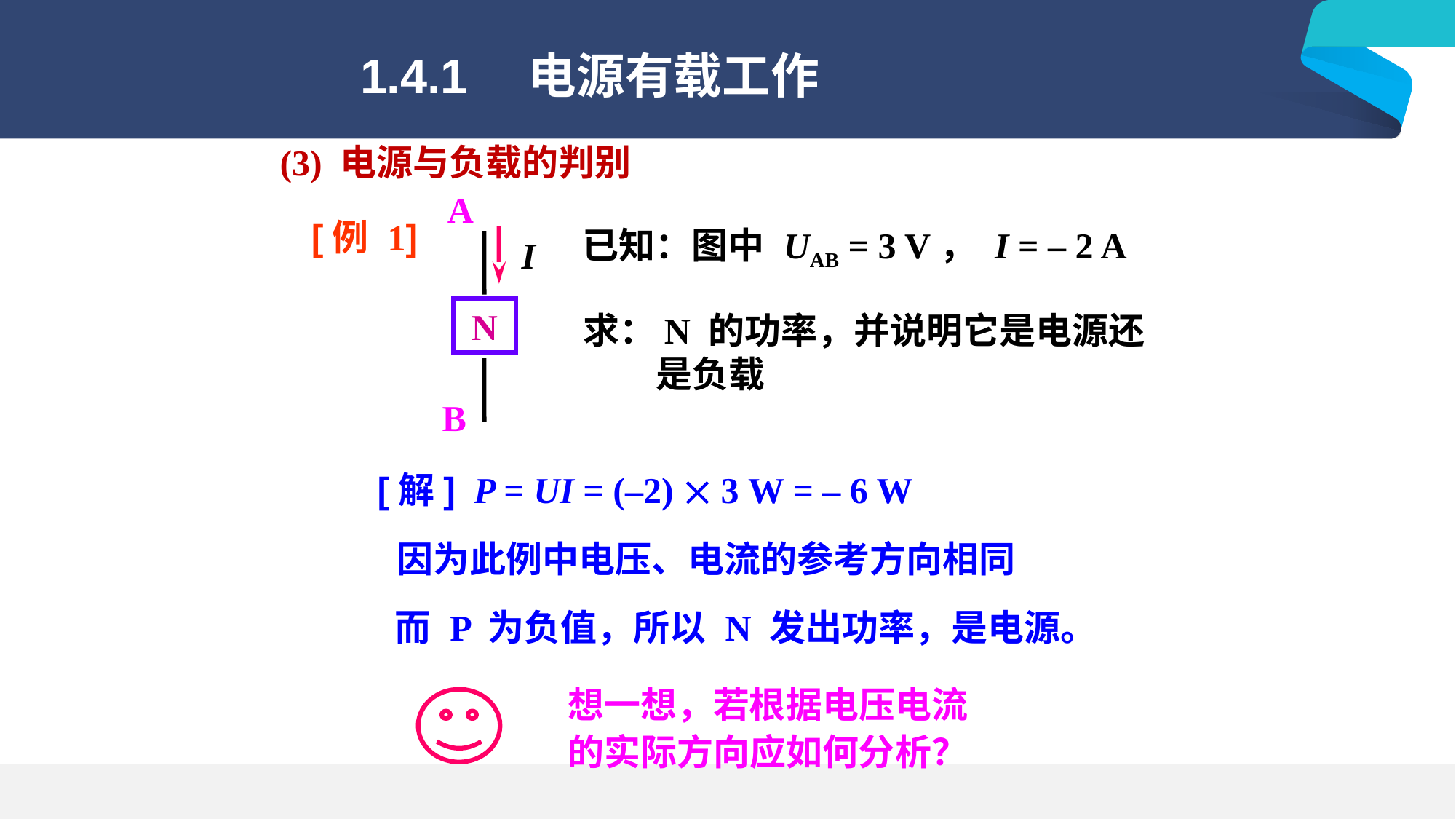

1.4.1　电源有载工作
(3) 电源与负载的判别
A
I

N

B
[例 1]
已知：图中 UAB = 3 V， I = – 2 A
求：N 的功率，并说明它是电源还
　　是负载
[解]  P = UI = (–2) × 3 W = – 6 W
因为此例中电压、电流的参考方向相同
而 P 为负值，所以 N 发出功率，是电源。
想一想，若根据电压电流
的实际方向应如何分析？